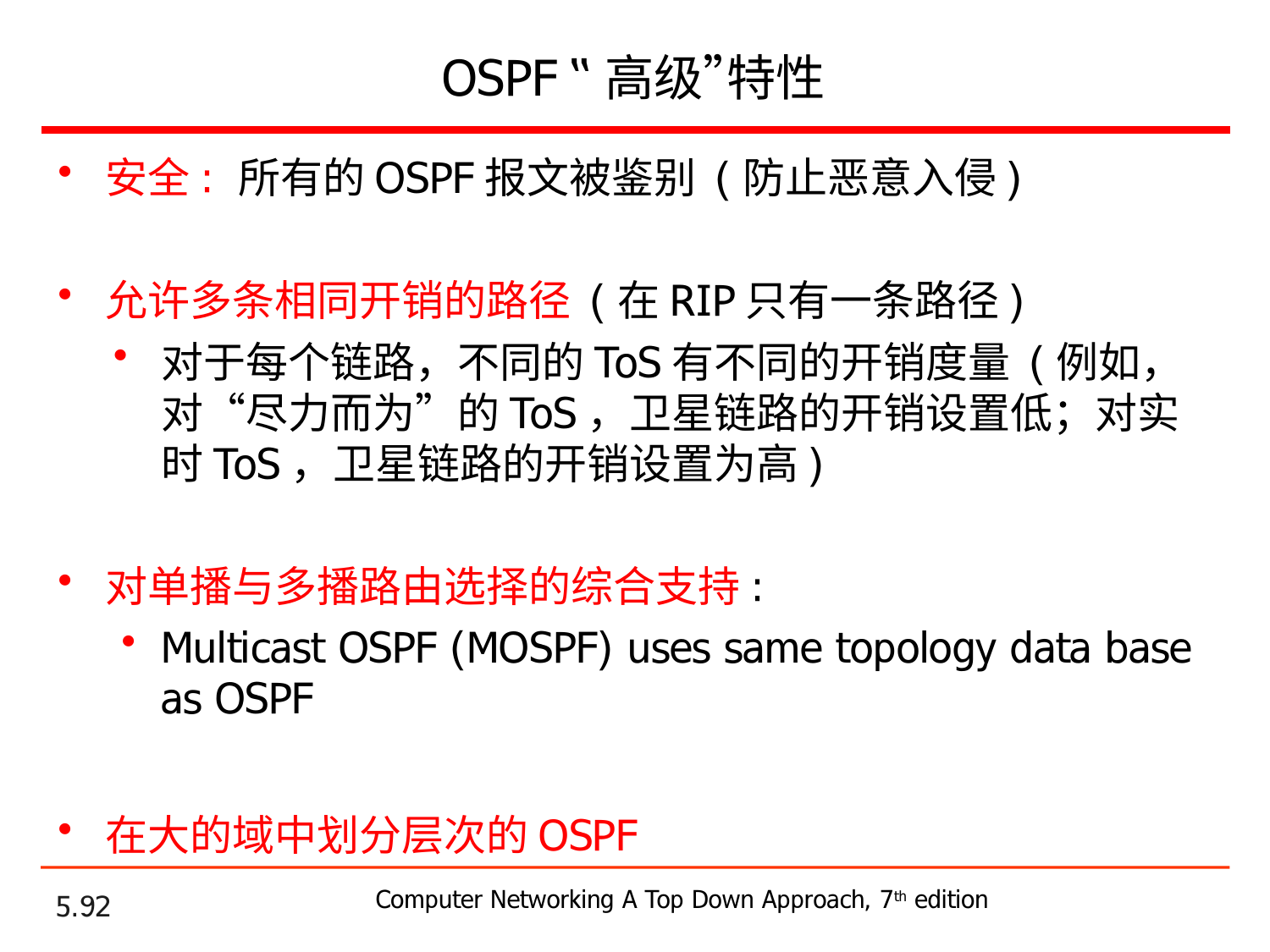

# OSPF “高级”特性
安全: 所有的OSPF报文被鉴别 (防止恶意入侵)

允许多条相同开销的路径 (在RIP只有一条路径)
对于每个链路，不同的ToS有不同的开销度量 (例如，对“尽力而为”的ToS，卫星链路的开销设置低；对实时ToS，卫星链路的开销设置为高)

对单播与多播路由选择的综合支持:
Multicast OSPF (MOSPF) uses same topology data base as OSPF

在大的域中划分层次的OSPF